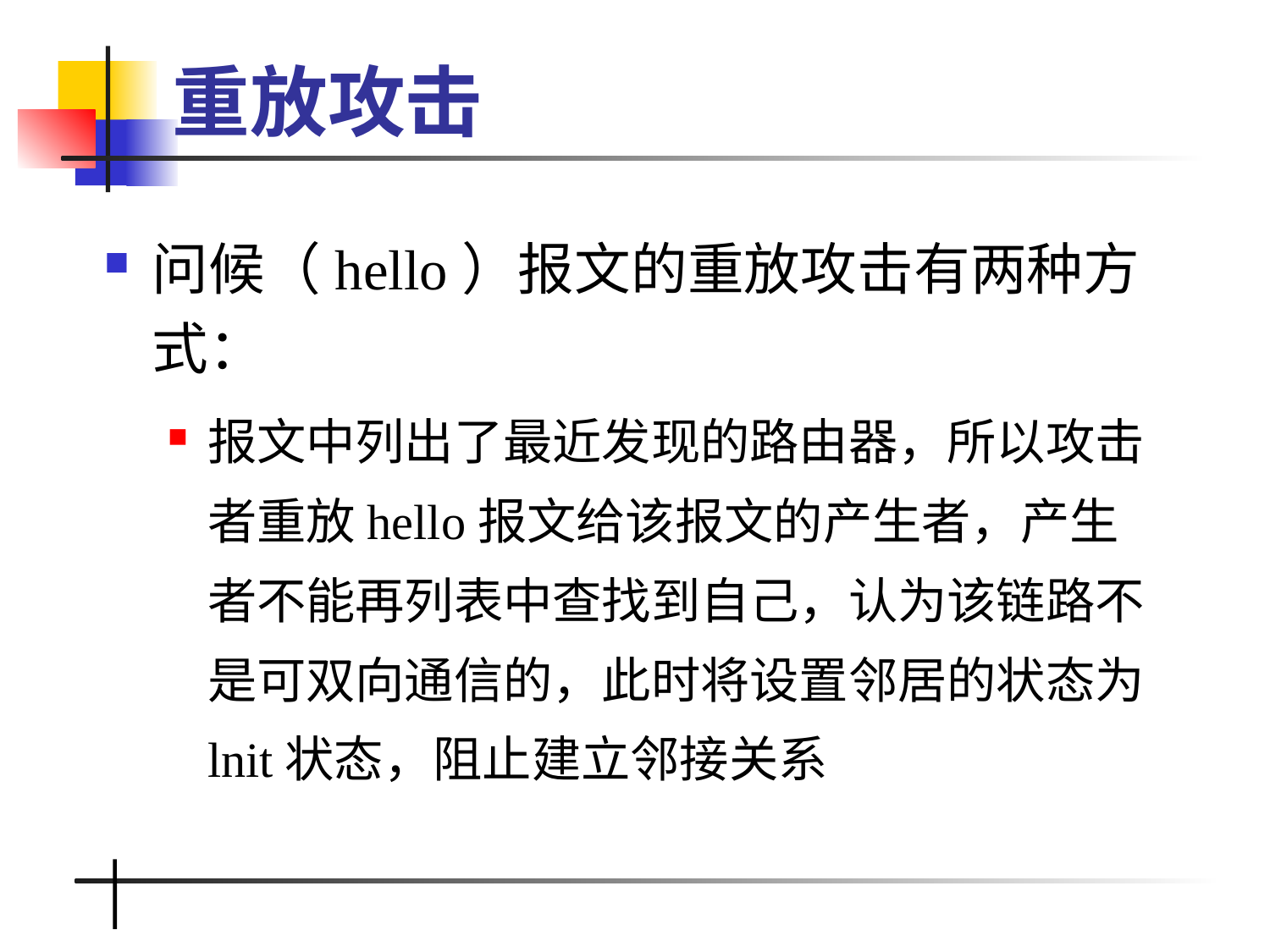

# 重放攻击
问候（hello）报文的重放攻击有两种方式：
报文中列出了最近发现的路由器，所以攻击者重放hello报文给该报文的产生者，产生者不能再列表中查找到自己，认为该链路不是可双向通信的，此时将设置邻居的状态为lnit状态，阻止建立邻接关系